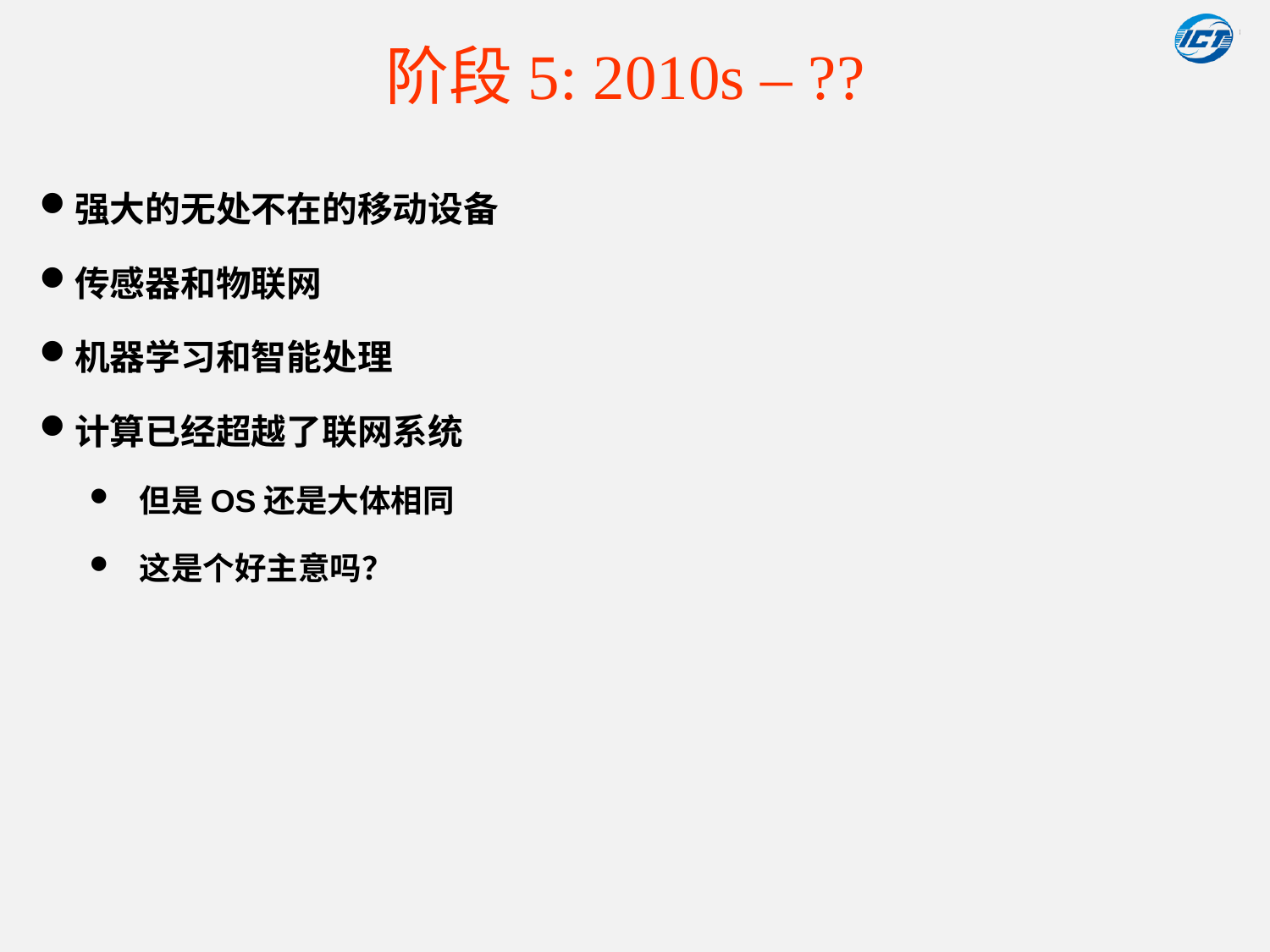

# 阶段5: 2010s – ??
强大的无处不在的移动设备
传感器和物联网
机器学习和智能处理
计算已经超越了联网系统
但是OS还是大体相同
这是个好主意吗？